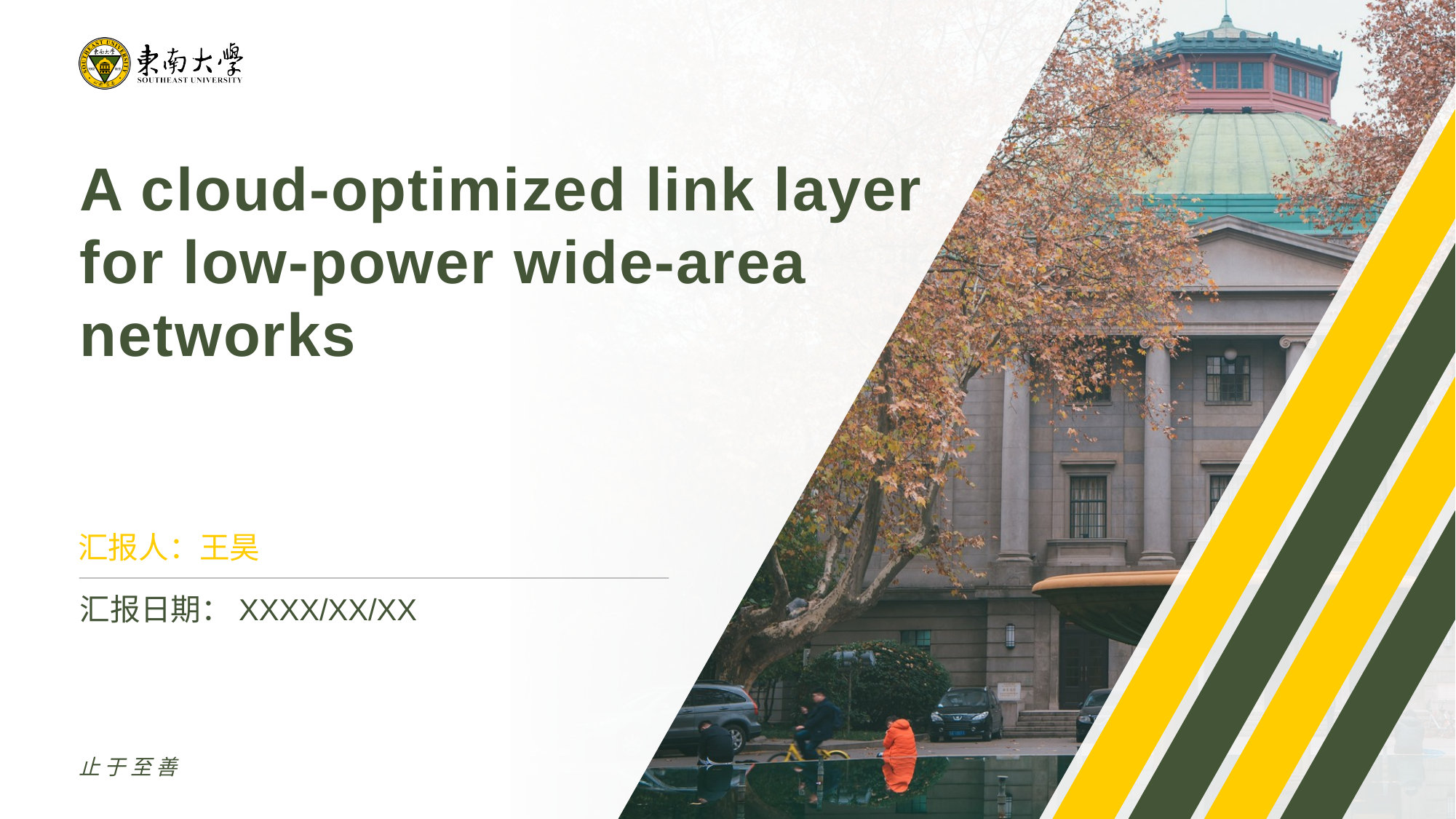

A cloud-optimized link layer for low-power wide-area networks
汇报人：王昊
汇报日期：XXXX/XX/XX
止于至善